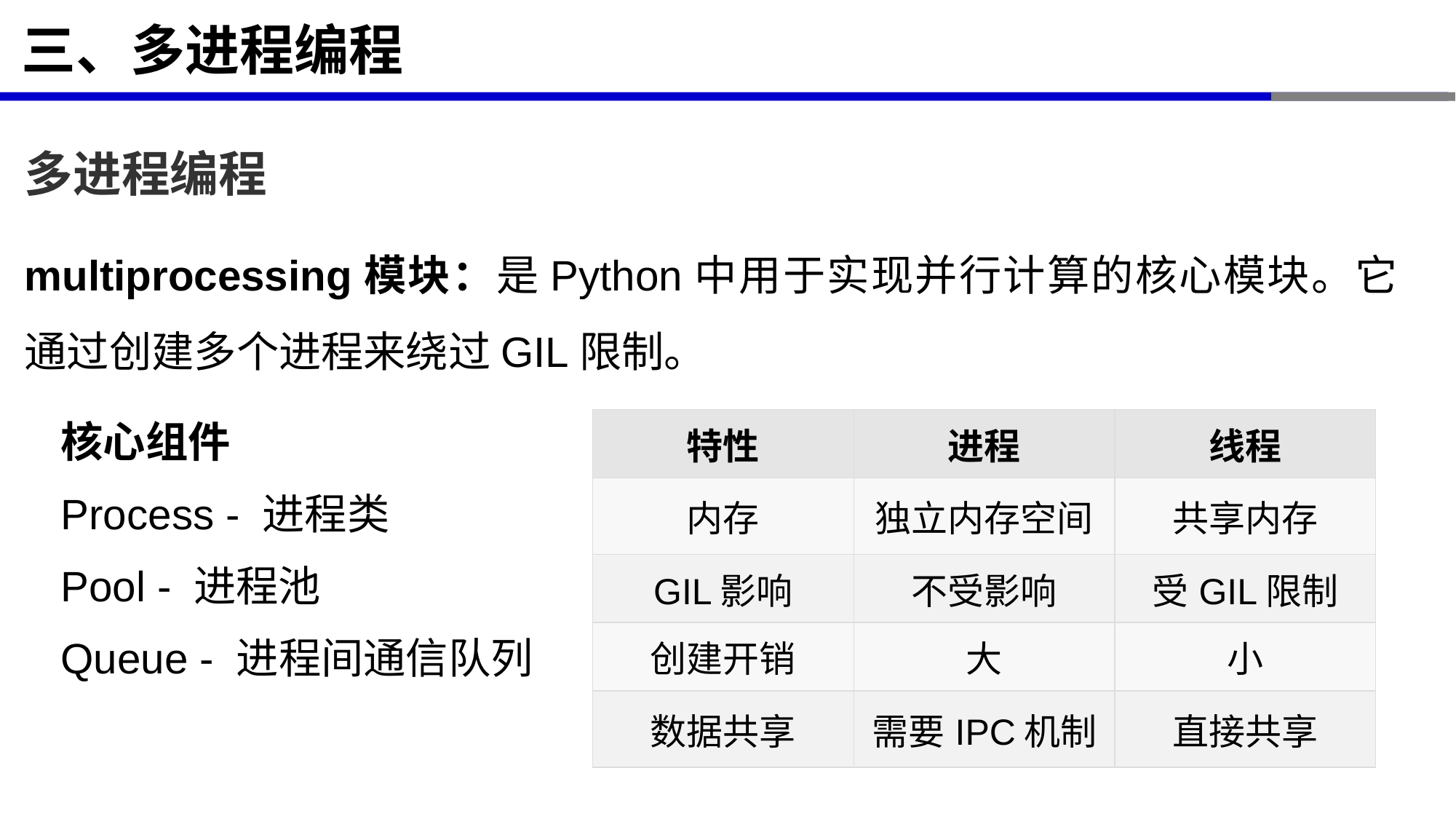

# 三、多进程编程
多进程编程
multiprocessing模块：是Python中用于实现并行计算的核心模块。它通过创建多个进程来绕过GIL限制。
核心组件
Process - 进程类
Pool - 进程池
Queue - 进程间通信队列
| 特性 | 进程 | 线程 |
| --- | --- | --- |
| 内存 | 独立内存空间 | 共享内存 |
| GIL影响 | 不受影响 | 受GIL限制 |
| 创建开销 | 大 | 小 |
| 数据共享 | 需要IPC机制 | 直接共享 |